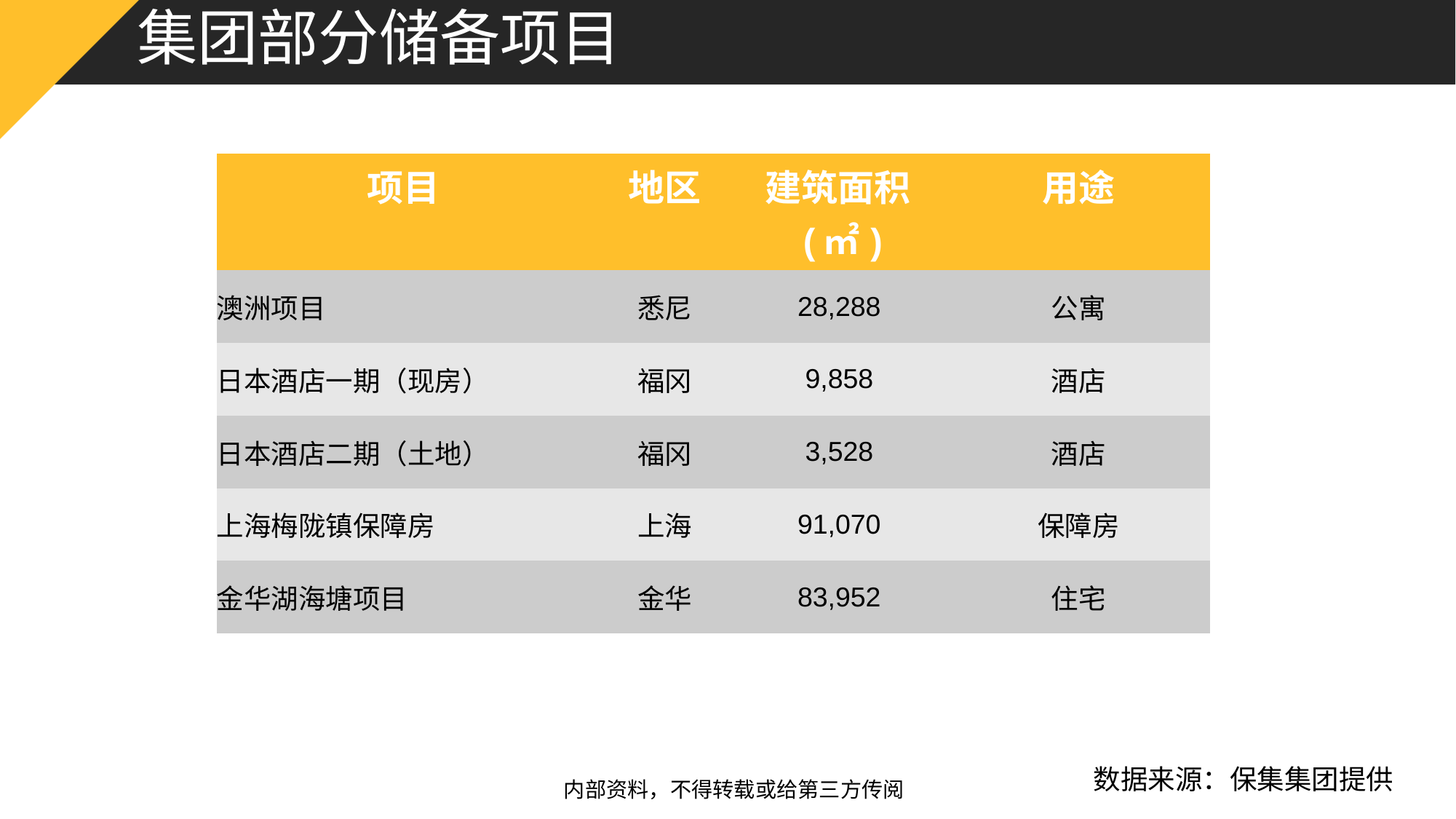

# 集团部分储备项目
| 项目 | 地区 | 建筑面积(㎡) | 用途 |
| --- | --- | --- | --- |
| 澳洲项目 | 悉尼 | 28,288 | 公寓 |
| 日本酒店一期（现房） | 福冈 | 9,858 | 酒店 |
| 日本酒店二期（土地） | 福冈 | 3,528 | 酒店 |
| 上海梅陇镇保障房 | 上海 | 91,070 | 保障房 |
| 金华湖海塘项目 | 金华 | 83,952 | 住宅 |
数据来源：保集集团提供
内部资料，不得转载或给第三方传阅